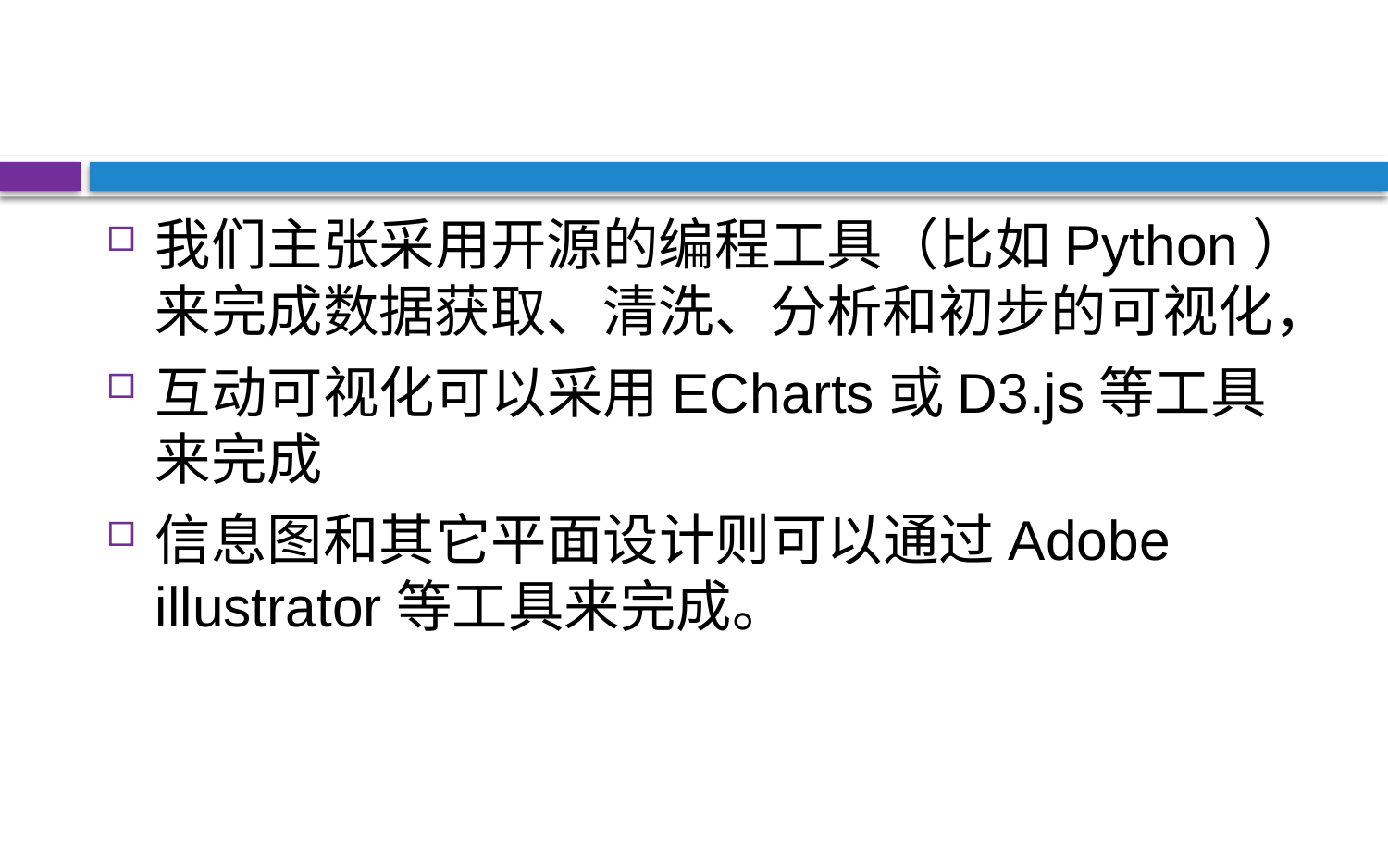

#
我们主张采用开源的编程工具（比如Python）来完成数据获取、清洗、分析和初步的可视化，
互动可视化可以采用ECharts或D3.js等工具来完成
信息图和其它平面设计则可以通过Adobe illustrator等工具来完成。